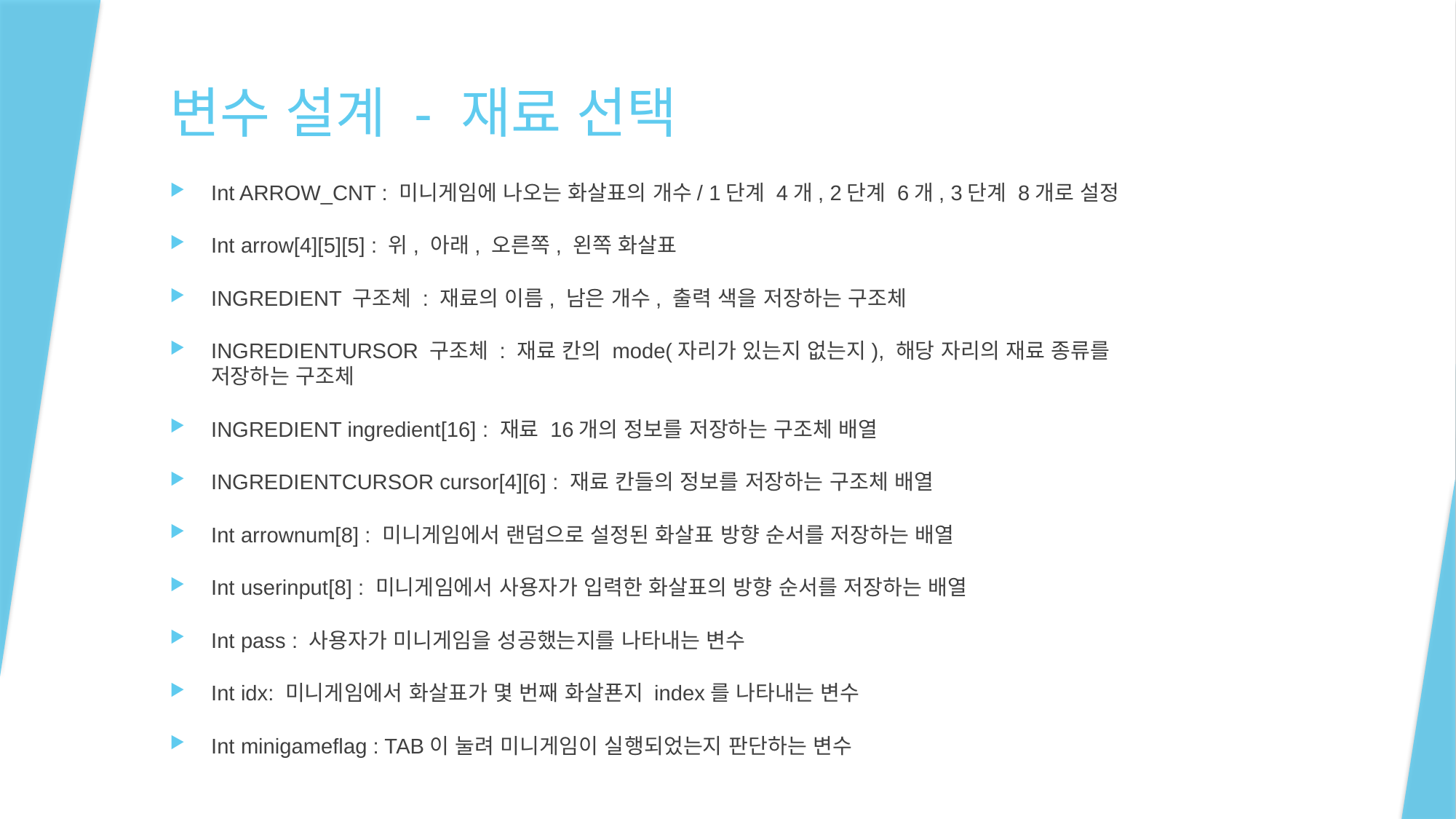

# 변수 설계 - 재료 선택
Int ARROW_CNT : 미니게임에 나오는 화살표의 개수/ 1단계 4개, 2단계 6개, 3단계 8개로 설정
Int arrow[4][5][5] : 위, 아래, 오른쪽, 왼쪽 화살표
INGREDIENT 구조체 : 재료의 이름, 남은 개수, 출력 색을 저장하는 구조체
INGREDIENTURSOR 구조체 : 재료 칸의 mode(자리가 있는지 없는지), 해당 자리의 재료 종류를 저장하는 구조체
INGREDIENT ingredient[16] : 재료 16개의 정보를 저장하는 구조체 배열
INGREDIENTCURSOR cursor[4][6] : 재료 칸들의 정보를 저장하는 구조체 배열
Int arrownum[8] : 미니게임에서 랜덤으로 설정된 화살표 방향 순서를 저장하는 배열
Int userinput[8] : 미니게임에서 사용자가 입력한 화살표의 방향 순서를 저장하는 배열
Int pass : 사용자가 미니게임을 성공했는지를 나타내는 변수
Int idx: 미니게임에서 화살표가 몇 번째 화살푠지 index를 나타내는 변수
Int minigameflag : TAB이 눌려 미니게임이 실행되었는지 판단하는 변수